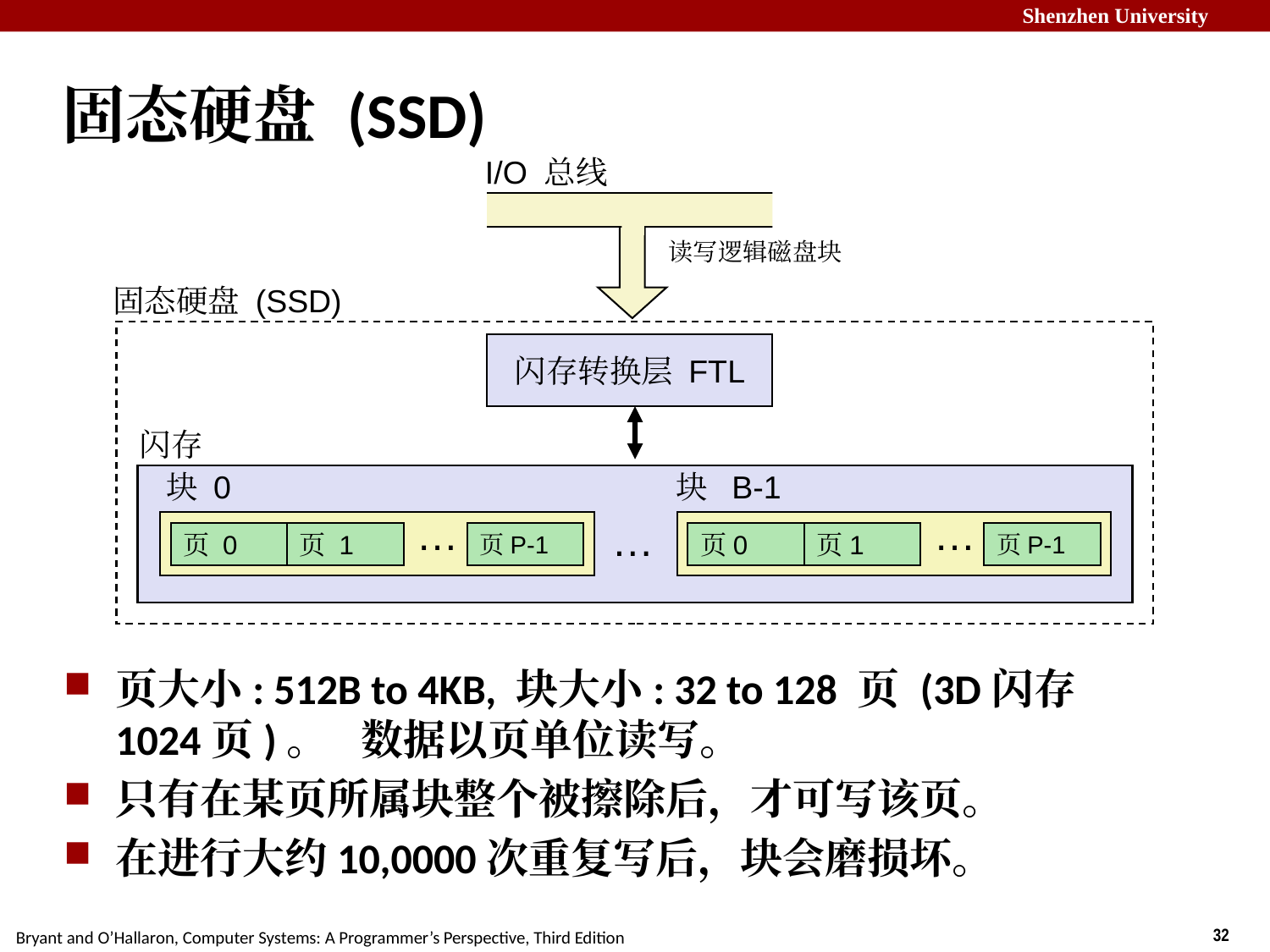

# 固态硬盘 (SSD)
I/O 总线

读写逻辑磁盘块
固态硬盘 (SSD)

闪存转换层 FTL

闪存
块 0
块  B-1

…
…
…

页 0
页 1
页P-1
页0
页1
页P-1
页大小: 512B to 4KB, 块大小: 32 to 128 页 (3D闪存1024页)。   数据以页单位读写。
只有在某页所属块整个被擦除后，才可写该页。
在进行大约10,0000次重复写后，块会磨损坏。